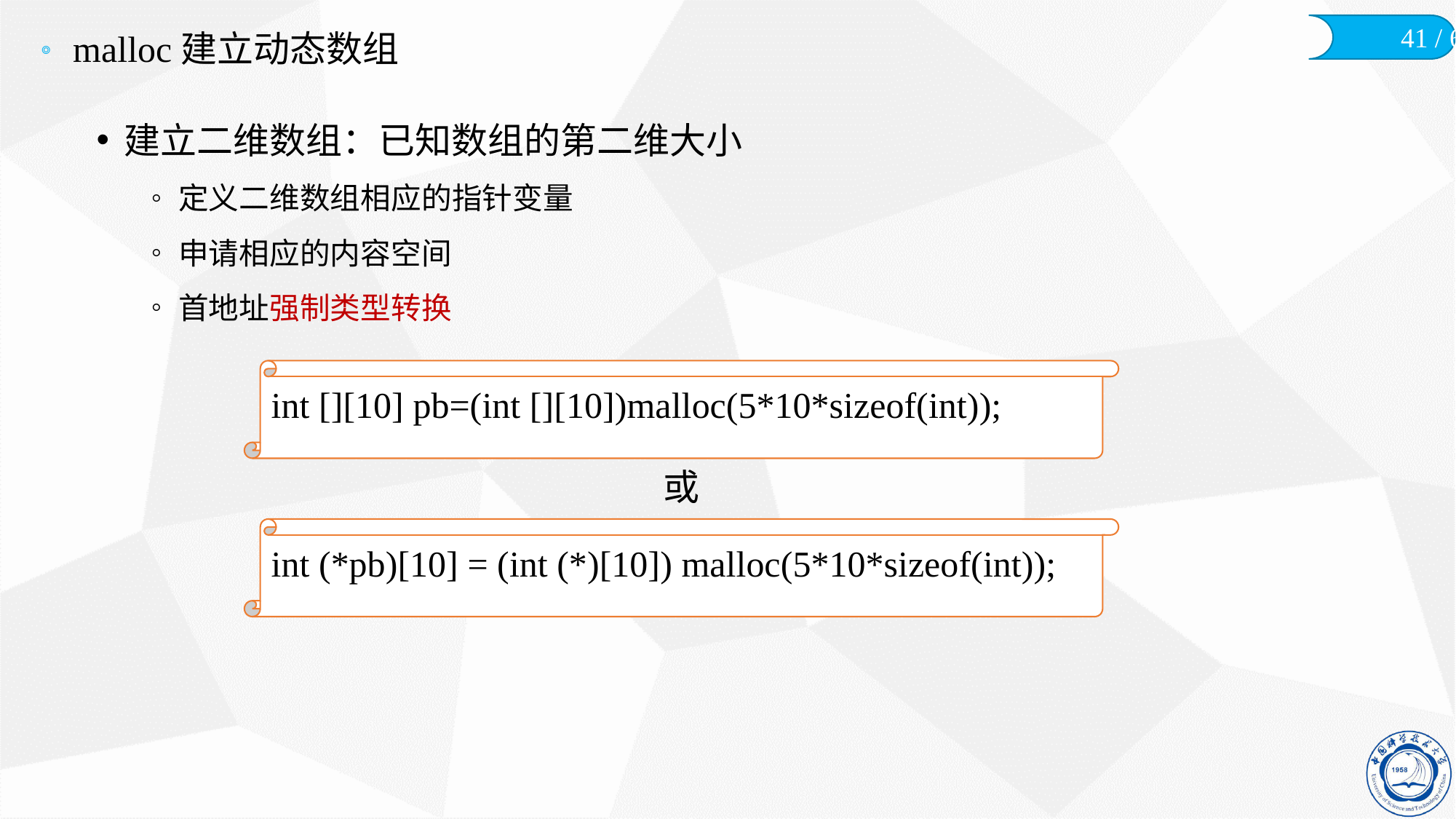

# malloc建立动态数组
建立二维数组：已知数组的第二维大小
定义二维数组相应的指针变量
申请相应的内容空间
首地址强制类型转换

int [][10] pb=(int [][10])malloc(5*10*sizeof(int));
或
int (*pb)[10] = (int (*)[10]) malloc(5*10*sizeof(int));